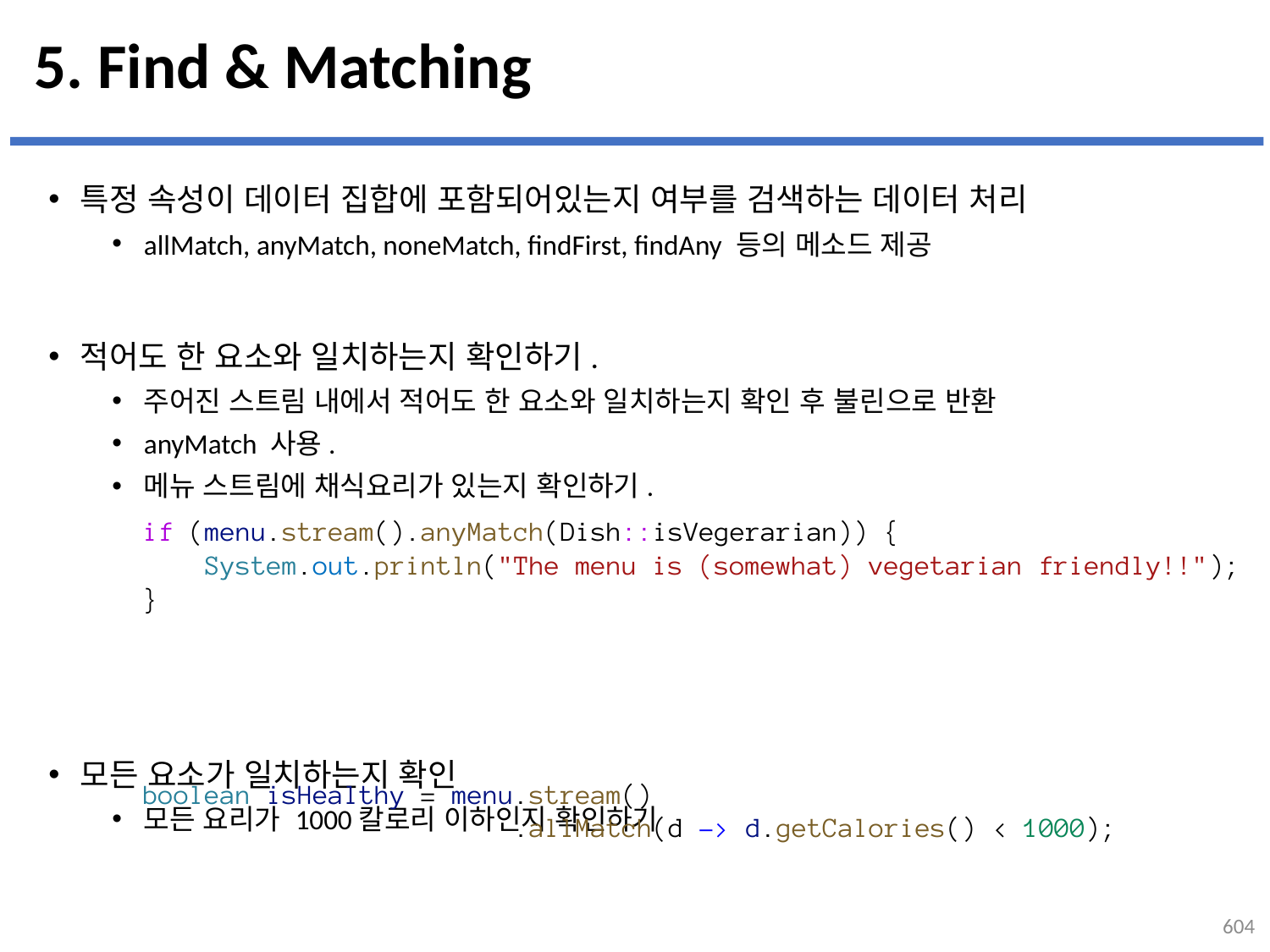

# 5. Find & Matching
특정 속성이 데이터 집합에 포함되어있는지 여부를 검색하는 데이터 처리
allMatch, anyMatch, noneMatch, findFirst, findAny 등의 메소드 제공

적어도 한 요소와 일치하는지 확인하기.
주어진 스트림 내에서 적어도 한 요소와 일치하는지 확인 후 불린으로 반환
anyMatch 사용.
메뉴 스트림에 채식요리가 있는지 확인하기.

모든 요소가 일치하는지 확인
모든 요리가 1000칼로리 이하인지 확인하기
if (menu.stream().anyMatch(Dish::isVegerarian)) {
    System.out.println("The menu is (somewhat) vegetarian friendly!!");
}
boolean isHealthy = menu.stream()
                        .allMatch(d -> d.getCalories() < 1000);
604